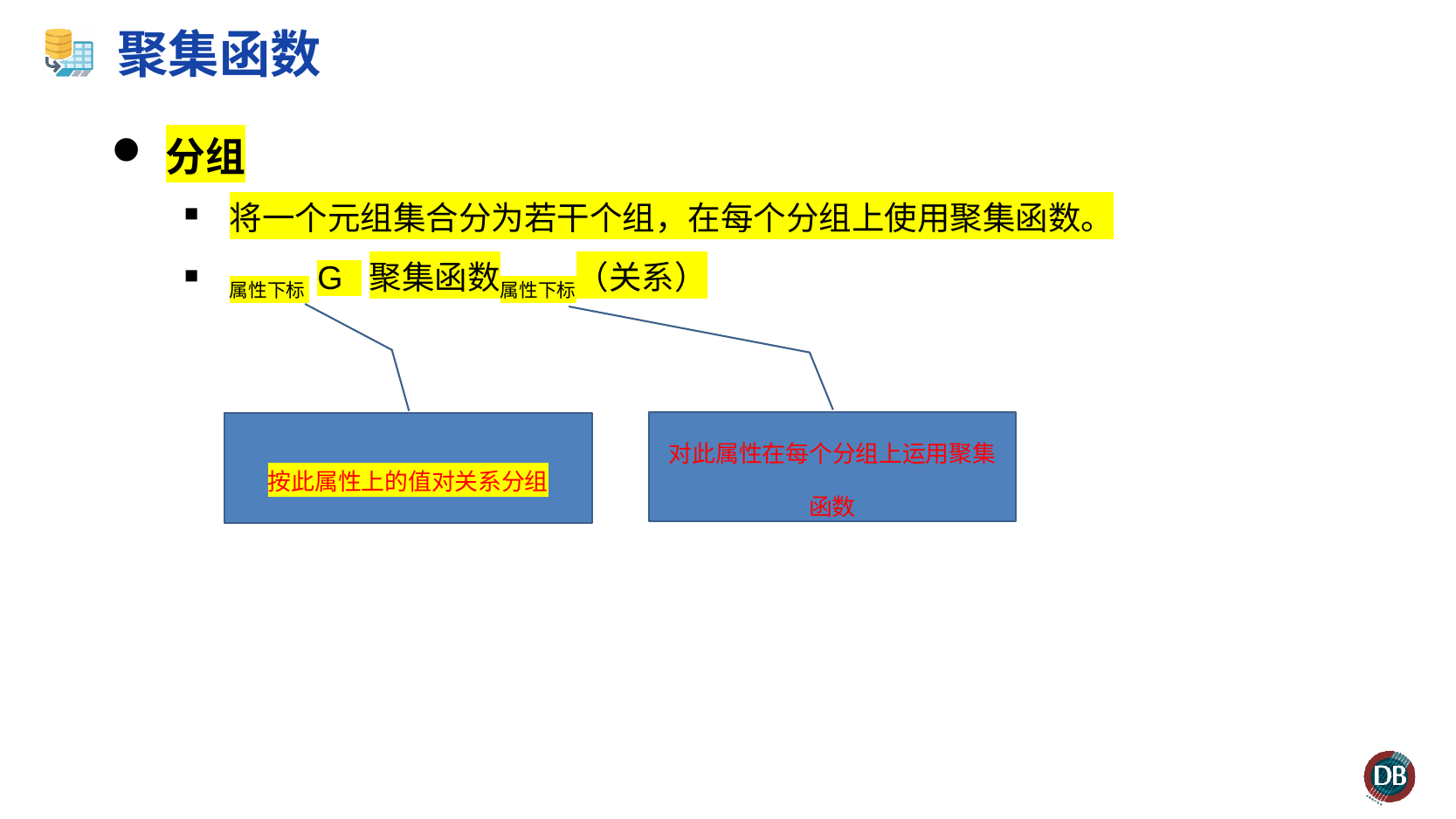

# 聚集函数
分组
将一个元组集合分为若干个组，在每个分组上使用聚集函数。
属性下标 G  聚集函数属性下标（关系）
对此属性在每个分组上运用聚集函数
按此属性上的值对关系分组